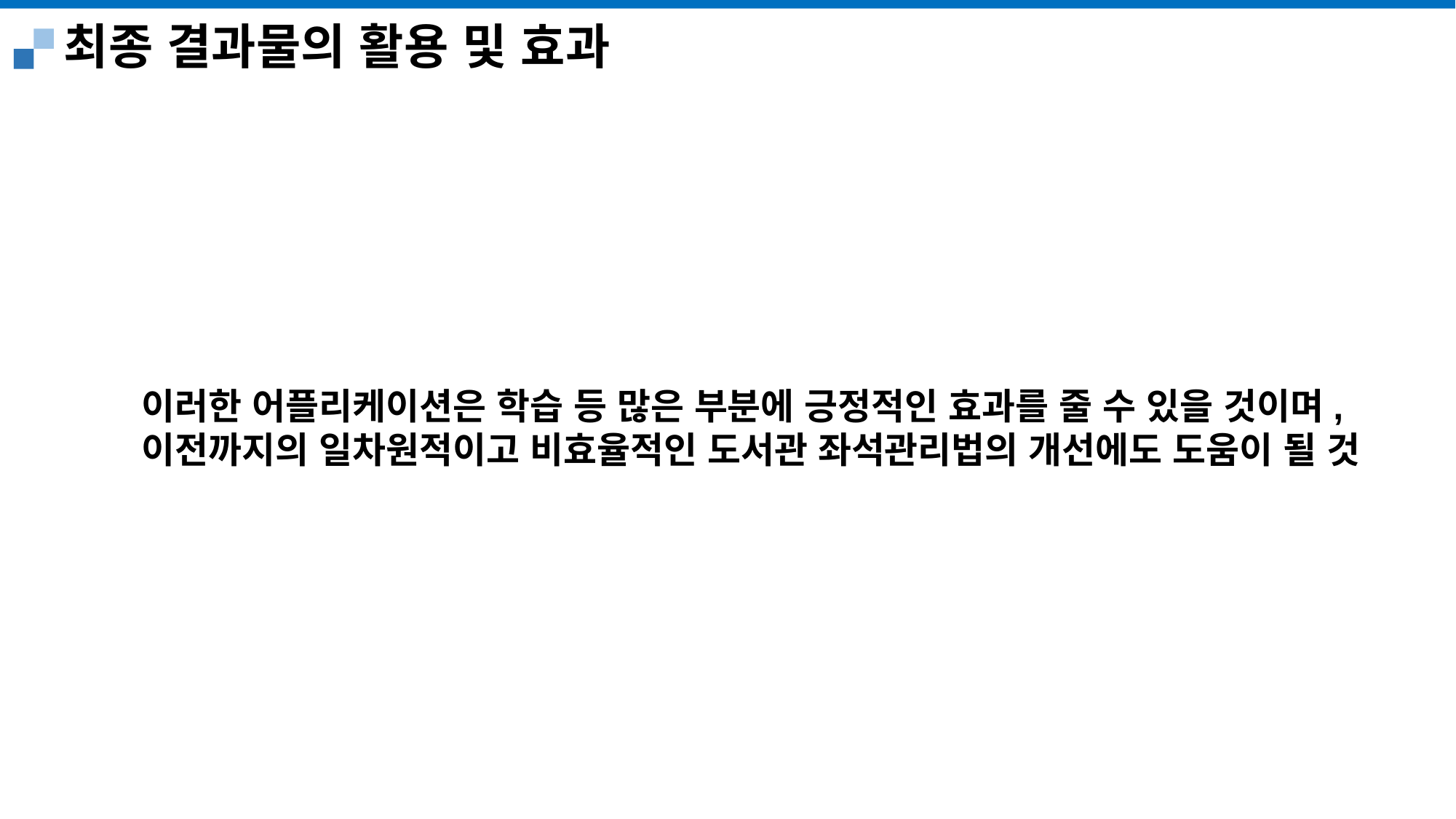

최종 결과물의 활용 및 효과

이러한 어플리케이션은 학습 등 많은 부분에 긍정적인 효과를 줄 수 있을 것이며,
이전까지의 일차원적이고 비효율적인 도서관 좌석관리법의 개선에도 도움이 될 것